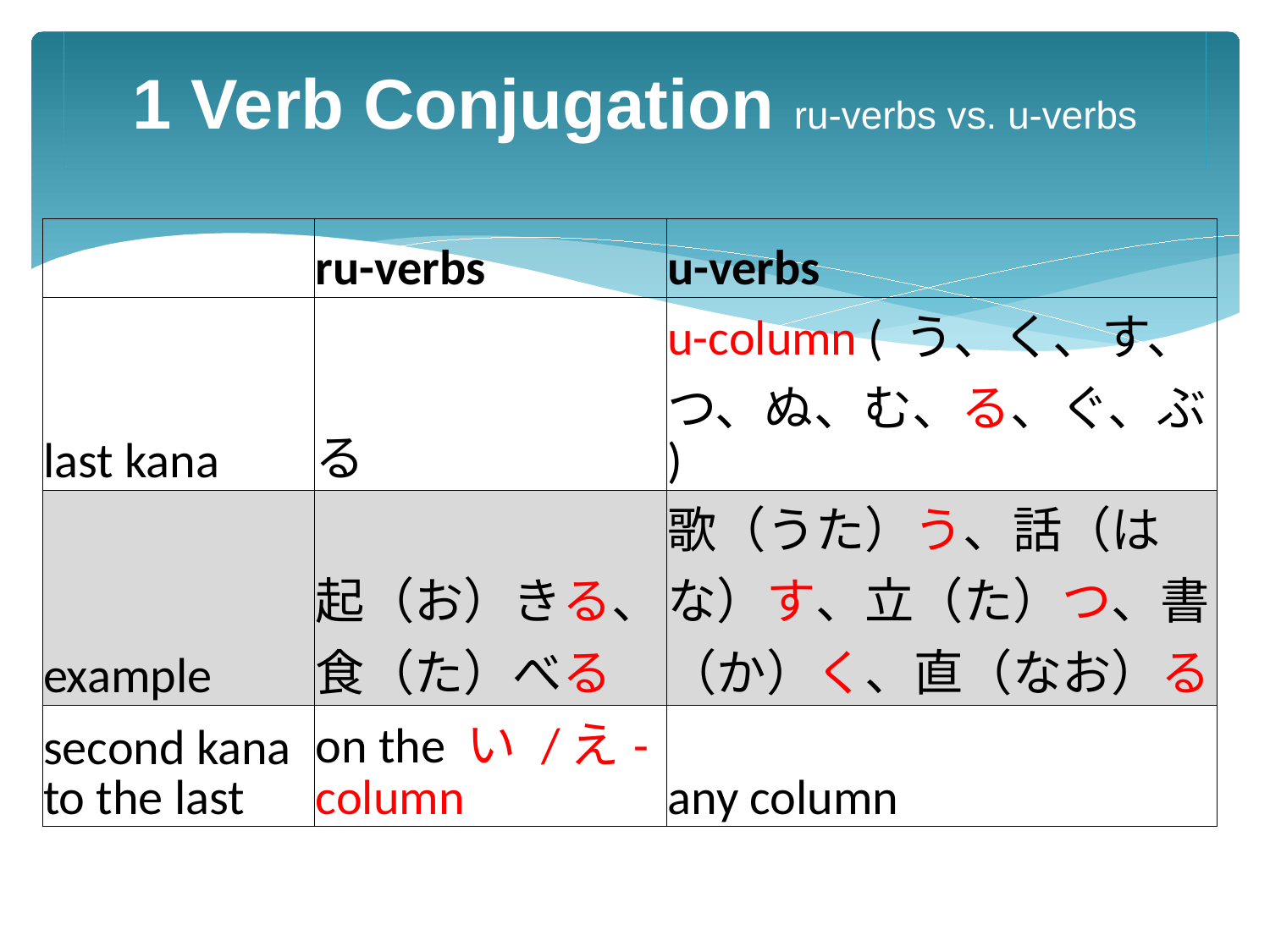

# 1 Verb Conjugation ru-verbs vs. u-verbs
|  | ru-verbs | u-verbs |
| --- | --- | --- |
| last kana | る | u-column ( う、く、す、つ、ぬ、む、る、ぐ、ぶ ) |
| example | 起（お）きる、食（た）べる | 歌（うた）う、話（はな）す、立（た）つ、書（か）く、直（なお）る |
| second kana to the last | on the い /え-column | any column |